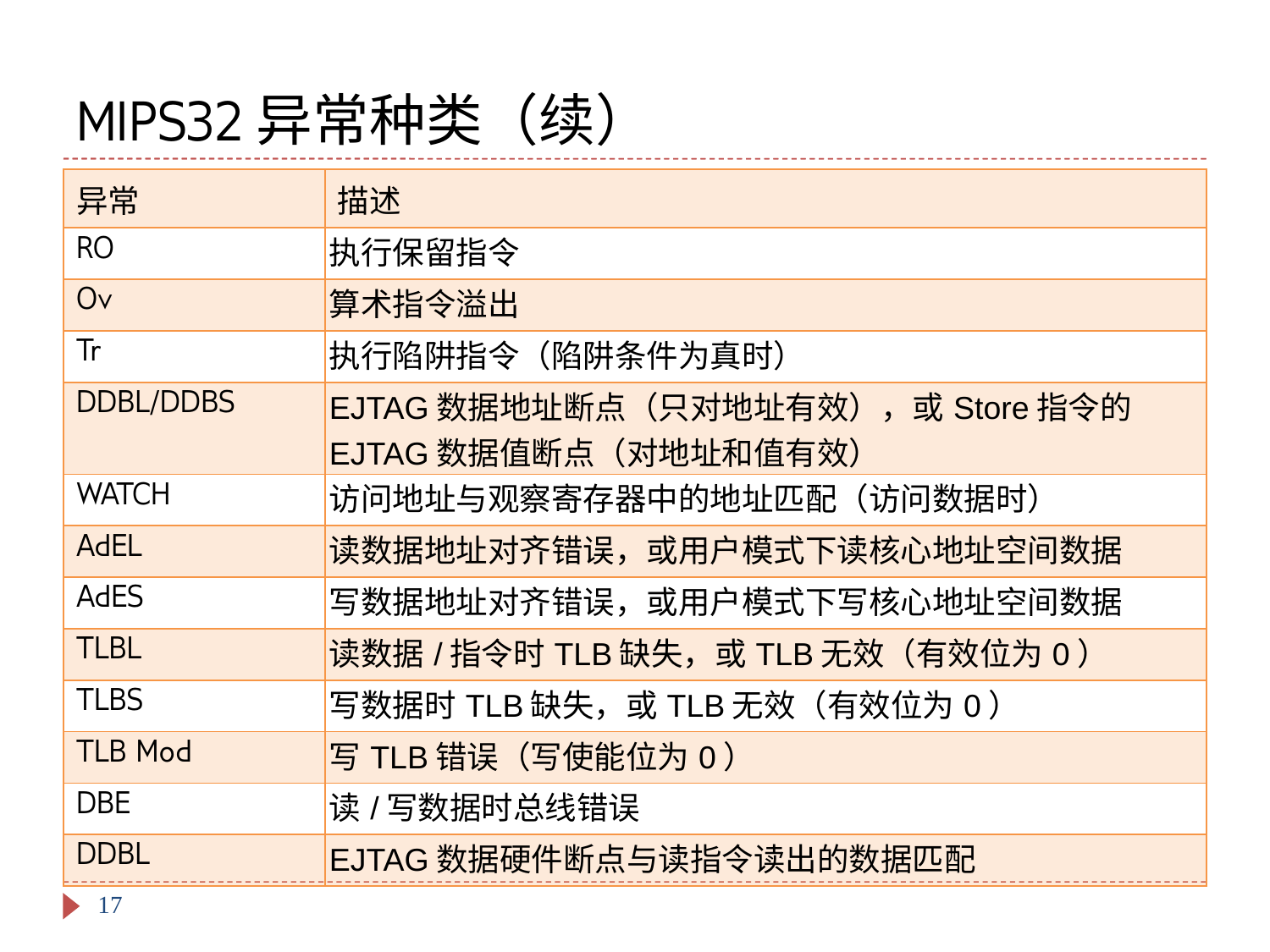

# MIPS32异常种类（续）
| 异常 | 描述 |
| --- | --- |
| RO | 执行保留指令 |
| Ov | 算术指令溢出 |
| Tr | 执行陷阱指令（陷阱条件为真时） |
| DDBL/DDBS | EJTAG数据地址断点（只对地址有效），或Store指令的EJTAG数据值断点（对地址和值有效） |
| WATCH | 访问地址与观察寄存器中的地址匹配（访问数据时） |
| AdEL | 读数据地址对齐错误，或用户模式下读核心地址空间数据 |
| AdES | 写数据地址对齐错误，或用户模式下写核心地址空间数据 |
| TLBL | 读数据/指令时TLB缺失，或TLB无效（有效位为0） |
| TLBS | 写数据时TLB缺失，或TLB无效（有效位为0） |
| TLB Mod | 写TLB错误（写使能位为0） |
| DBE | 读/写数据时总线错误 |
| DDBL | EJTAG数据硬件断点与读指令读出的数据匹配 |
17